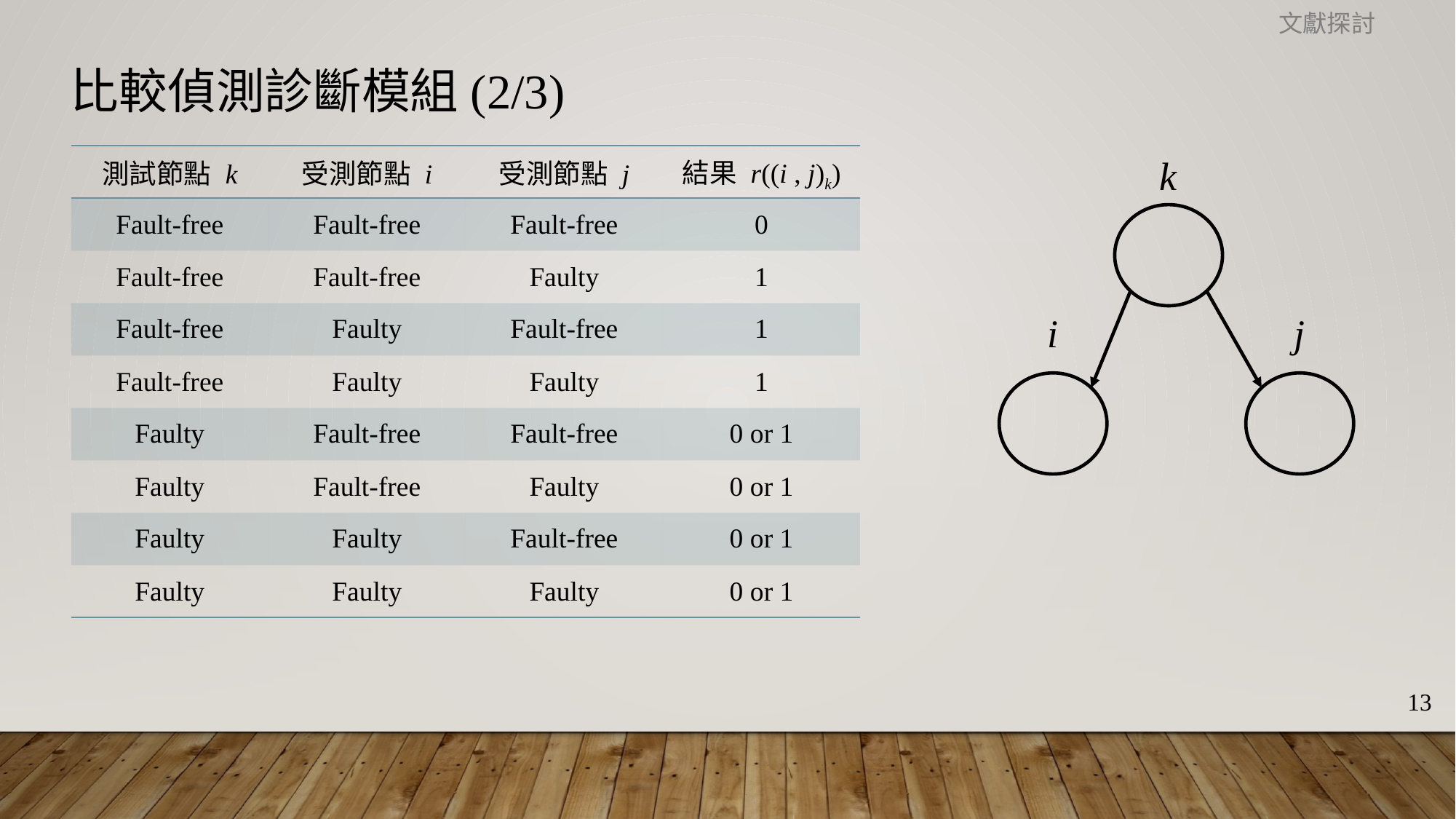

文獻探討
比較偵測診斷模組(2/3)
| 測試節點 k | 受測節點 i | 受測節點 j | 結果 r((i , j)k) |
| --- | --- | --- | --- |
| Fault-free | Fault-free | Fault-free | 0 |
| Fault-free | Fault-free | Faulty | 1 |
| Fault-free | Faulty | Fault-free | 1 |
| Fault-free | Faulty | Faulty | 1 |
| Faulty | Fault-free | Fault-free | 0 or 1 |
| Faulty | Fault-free | Faulty | 0 or 1 |
| Faulty | Faulty | Fault-free | 0 or 1 |
| Faulty | Faulty | Faulty | 0 or 1 |
k

j
i

13